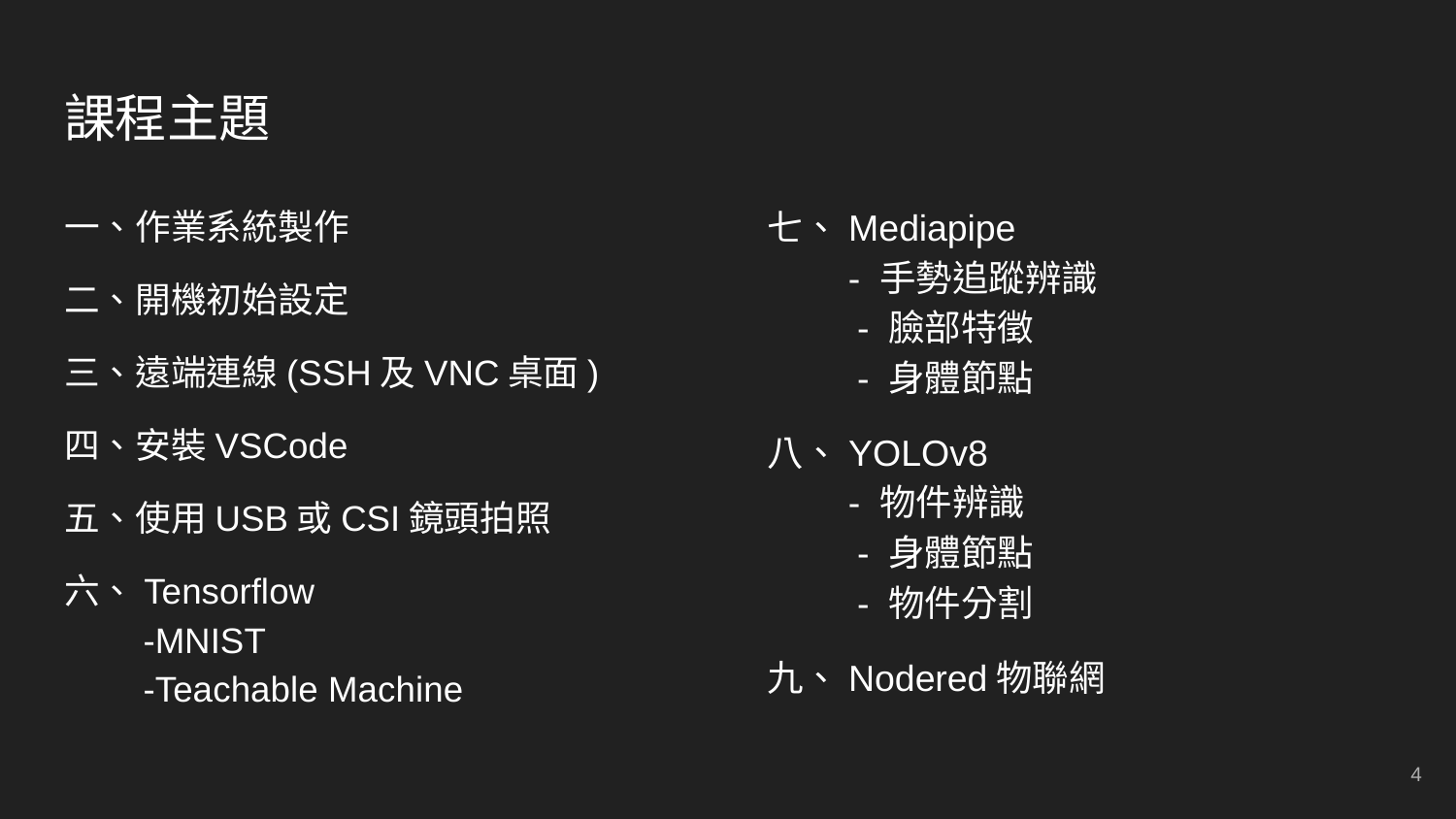

# 課程主題
一、作業系統製作
二、開機初始設定
三、遠端連線(SSH及VNC桌面)
四、安裝VSCode
五、使用USB或CSI鏡頭拍照
六、Tensorflow
        -MNIST
        -Teachable Machine
七、Mediapipe
        - 手勢追蹤辨識
        - 臉部特徵
        - 身體節點
八、YOLOv8
        - 物件辨識
        - 身體節點
        - 物件分割
九、Nodered物聯網
4